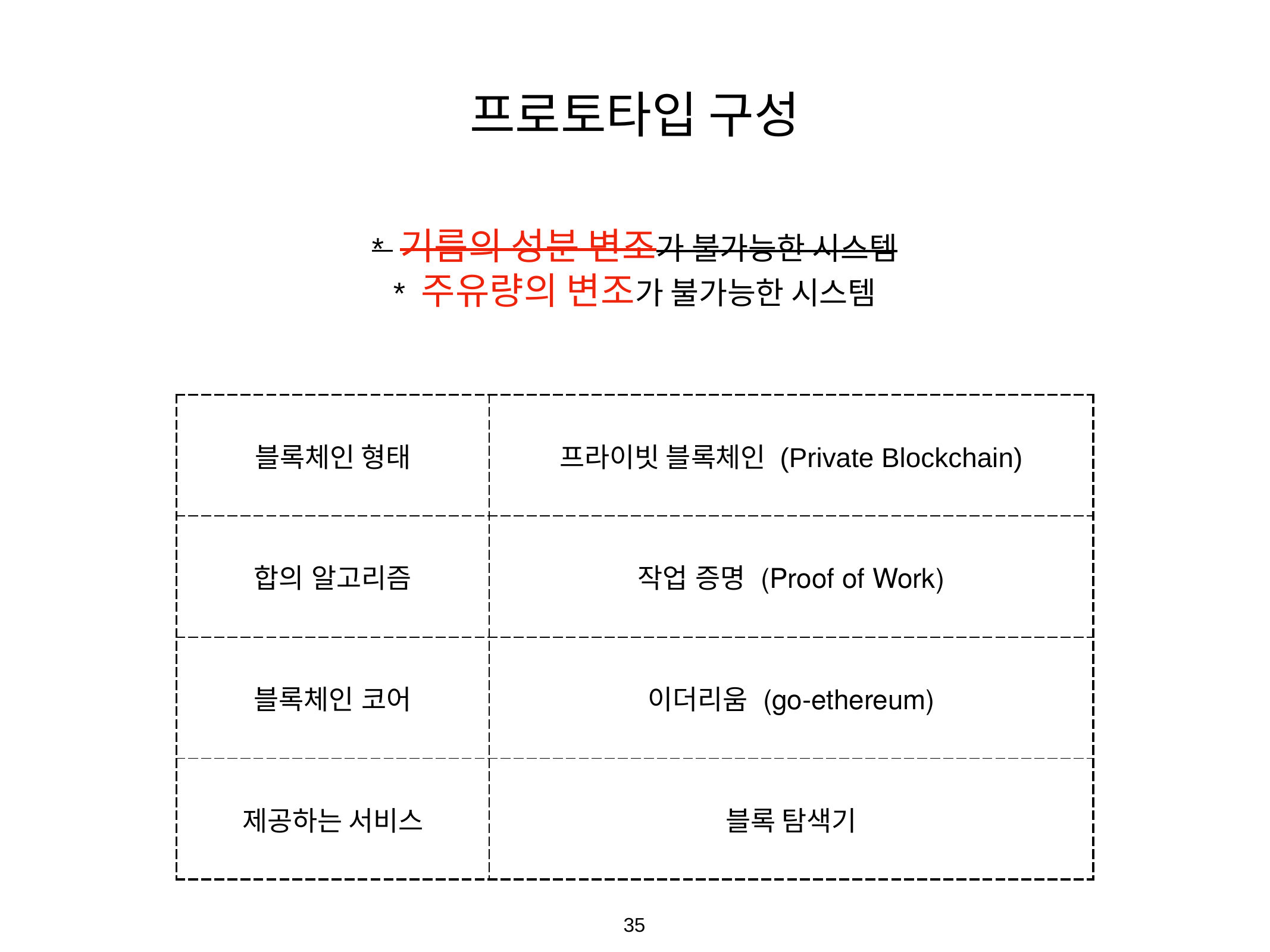

35
프로토타입 구성
# * 기름의 성분 변조가 불가능한 시스템
* 주유량의 변조가 불가능한 시스템
| 블록체인 형태 | 프라이빗 블록체인 (Private Blockchain) |
| --- | --- |
| 합의 알고리즘 | 작업 증명 (Proof of Work) |
| 블록체인 코어 | 이더리움 (go-ethereum) |
| 제공하는 서비스 | 블록 탐색기 |